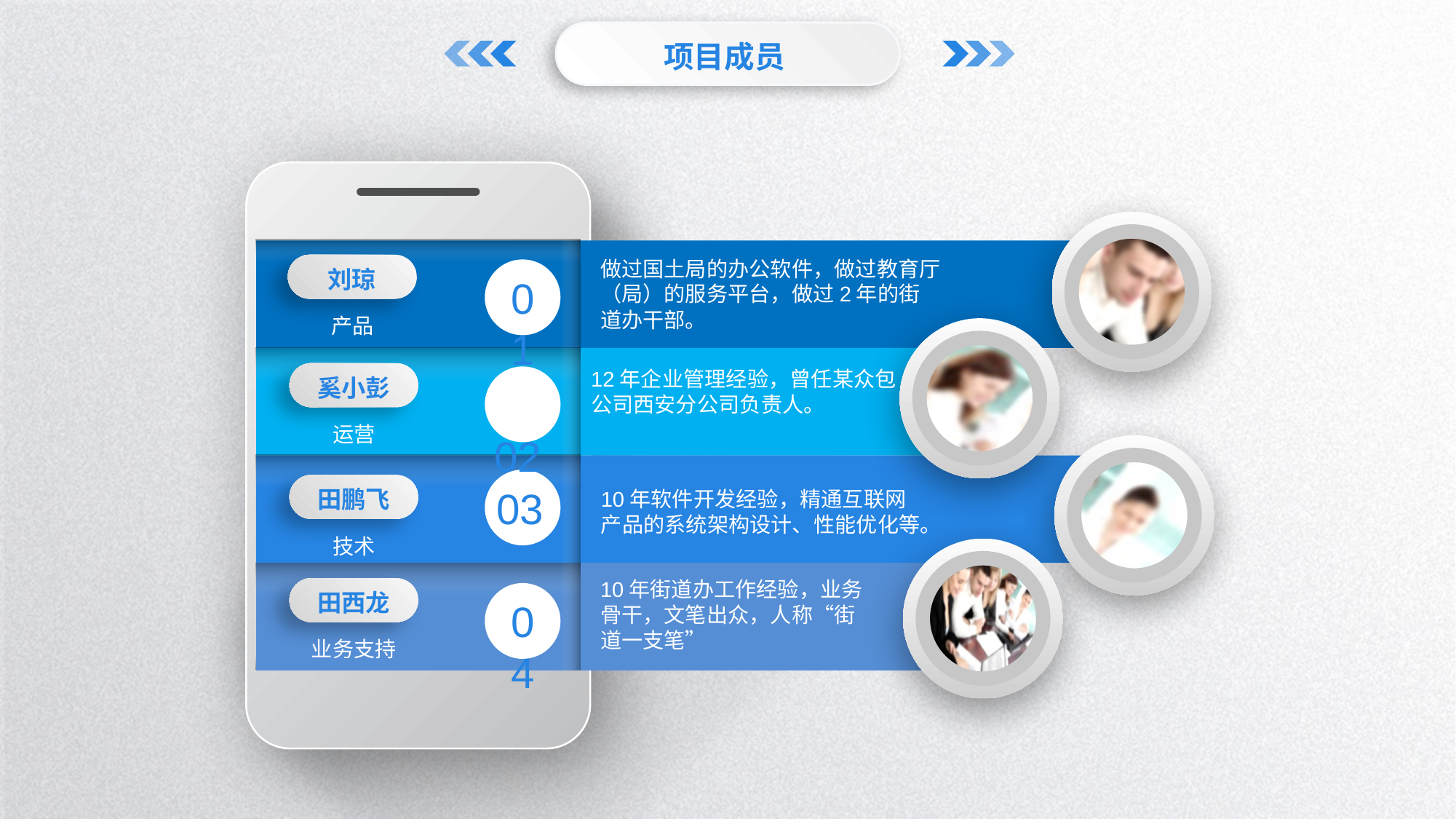

项目成员

%

做过国土局的办公软件，做过教育厅（局）的服务平台，做过2年的街道办干部。

刘琼

01
产品

12年企业管理经验，曾任某众包公司西安分公司负责人。

奚小彭

 02
运营

03

田鹏飞
10年软件开发经验，精通互联网产品的系统架构设计、性能优化等。
技术

10年街道办工作经验，业务骨干，文笔出众，人称“街道一支笔”

田西龙

04
业务支持